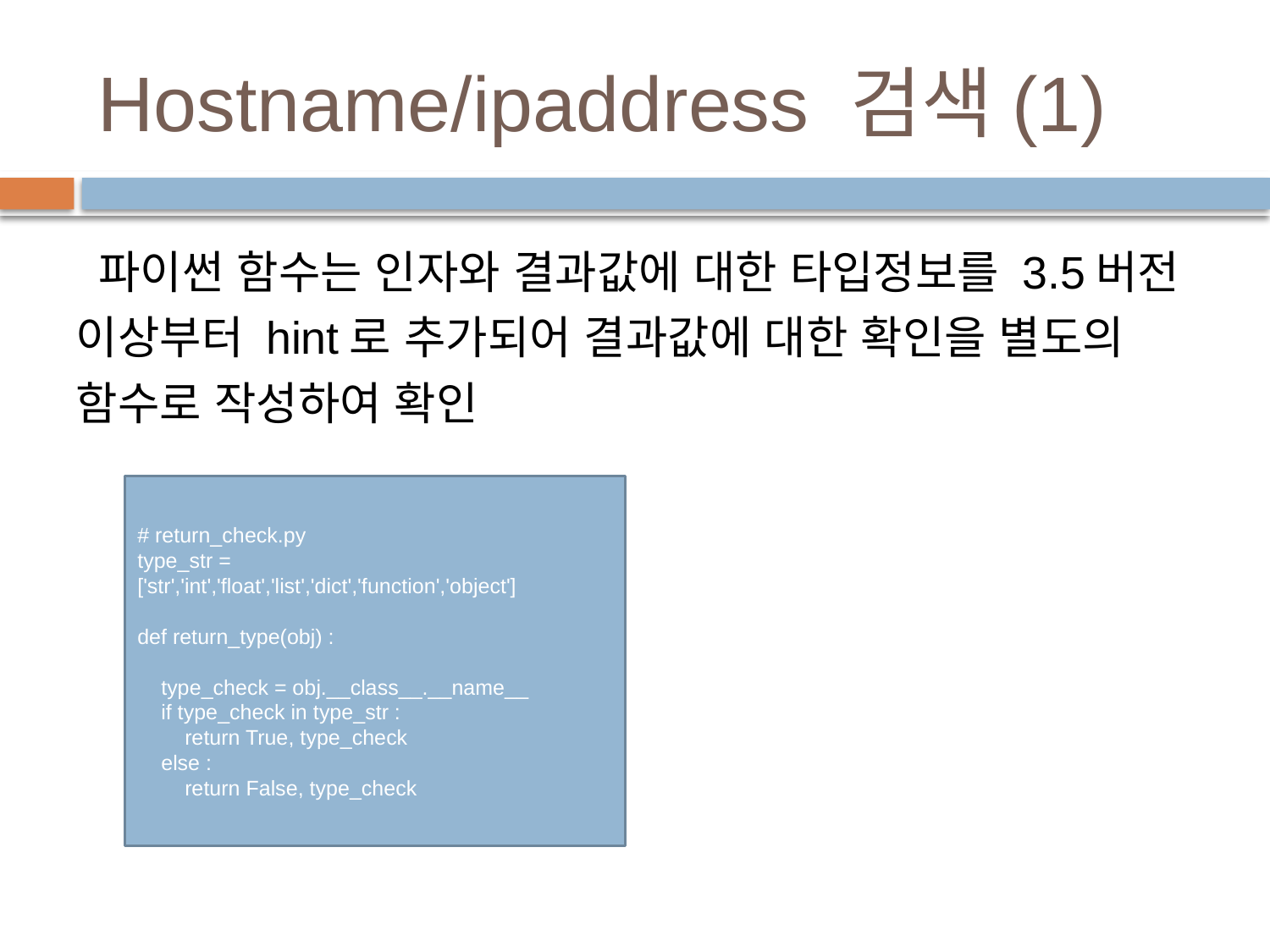

# Hostname/ipaddress 검색(1)
 파이썬 함수는 인자와 결과값에 대한 타입정보를 3.5버전 이상부터 hint로 추가되어 결과값에 대한 확인을 별도의 함수로 작성하여 확인
# return_check.py
type_str = ['str','int','float','list','dict','function','object']

def return_type(obj) :

    type_check = obj.__class__.__name__
    if type_check in type_str :
        return True, type_check
    else :
        return False, type_check